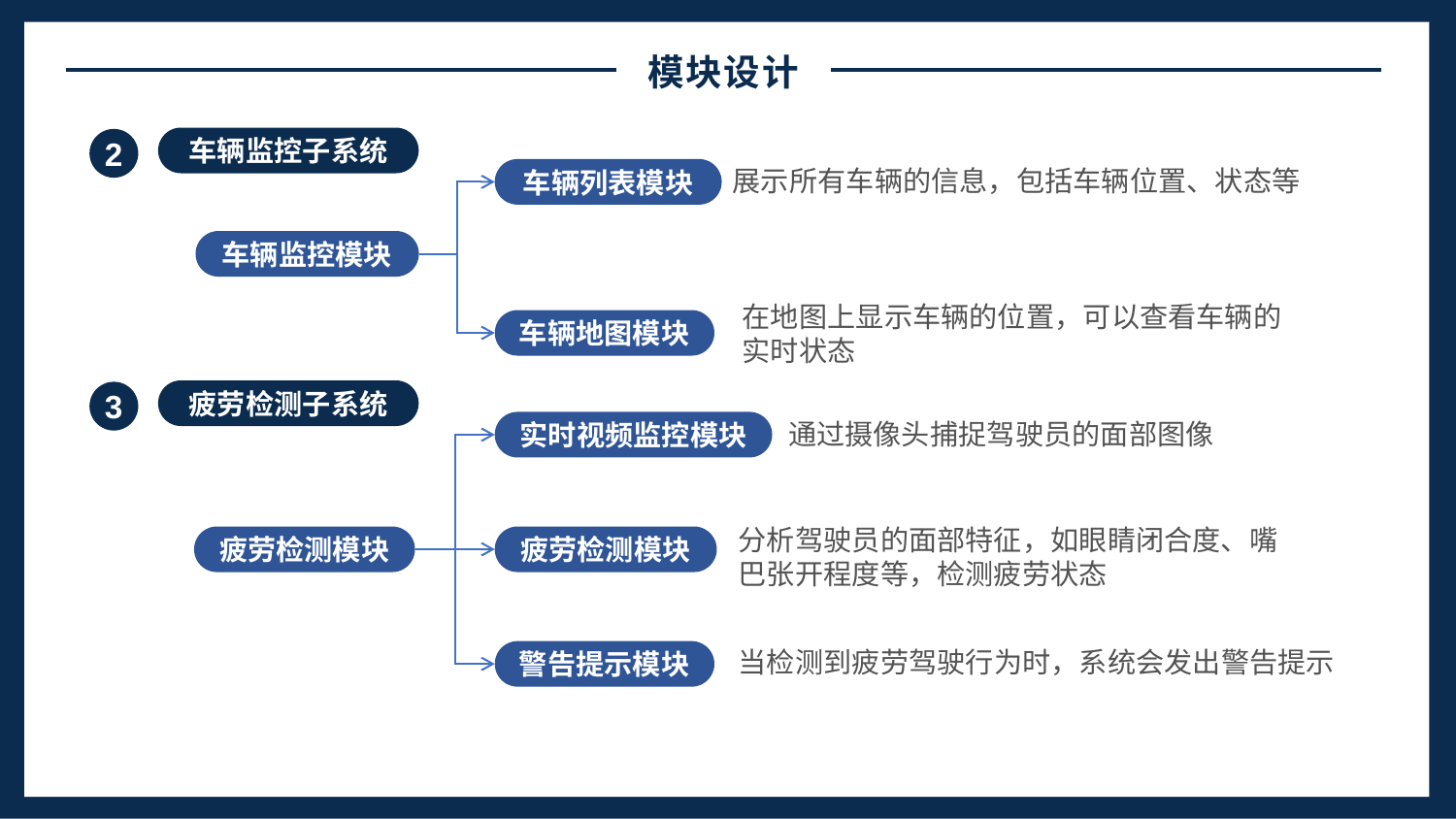

模块设计
车辆监控子系统
2
展示所有⻋辆的信息，包括⻋辆位置、状态等
车辆列表模块
车辆监控模块
在地图上显示⻋辆的位置，可以查看⻋辆的实时状态
车辆地图模块
疲劳检测子系统
3
通过摄像头捕捉驾驶员的⾯部图像
实时视频监控模块
分析驾驶员的⾯部特征，如眼睛闭合度、嘴巴张开程度等，检测疲劳状态
疲劳检测模块
疲劳检测模块
当检测到疲劳驾驶⾏为时，系统会发出警告提示
警告提示模块